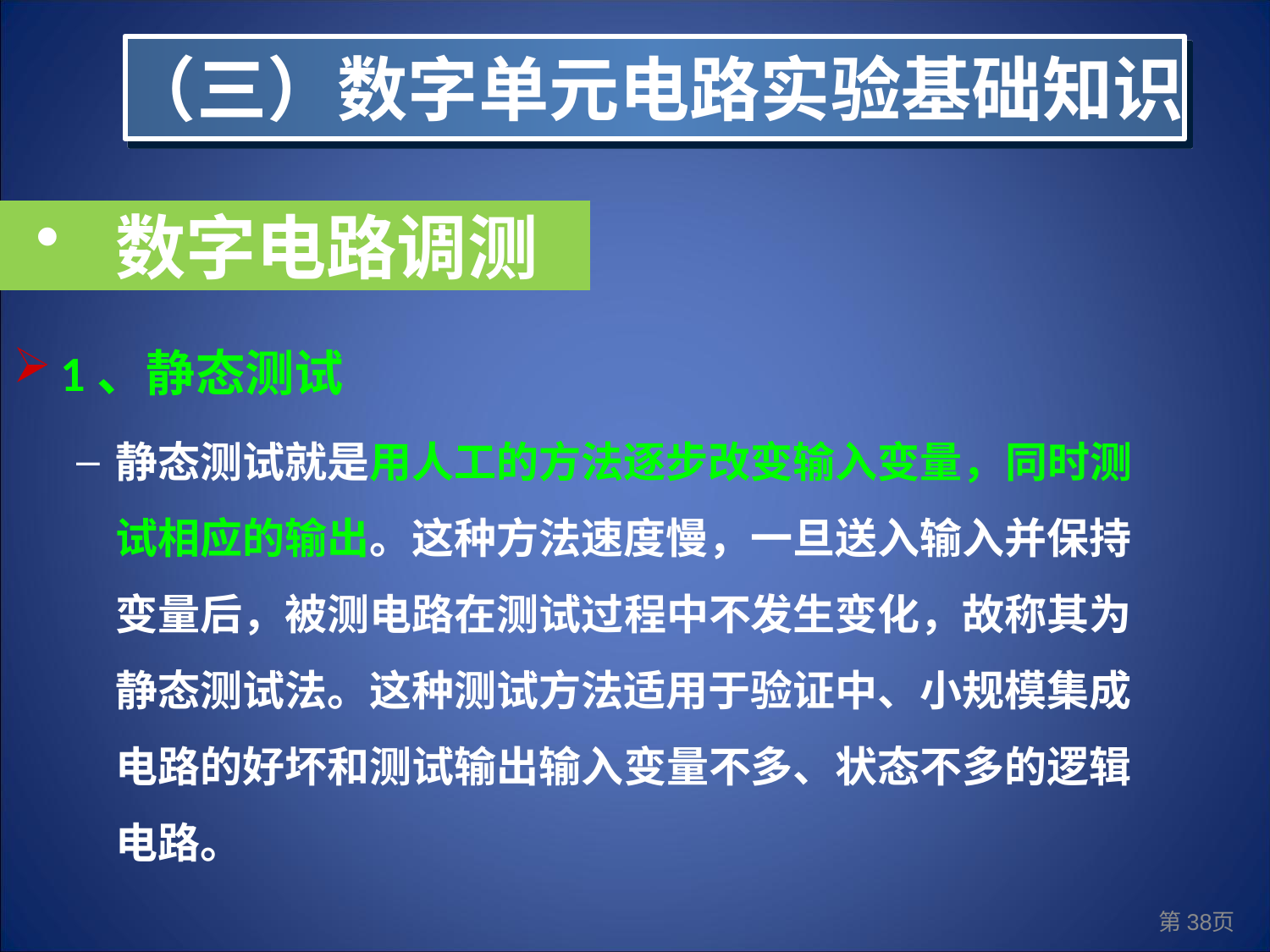

（三）数字单元电路实验基础知识
数字电路调测
1、静态测试
静态测试就是用人工的方法逐步改变输入变量，同时测试相应的输出。这种方法速度慢，一旦送入输入并保持变量后，被测电路在测试过程中不发生变化，故称其为静态测试法。这种测试方法适用于验证中、小规模集成电路的好坏和测试输出输入变量不多、状态不多的逻辑电路。